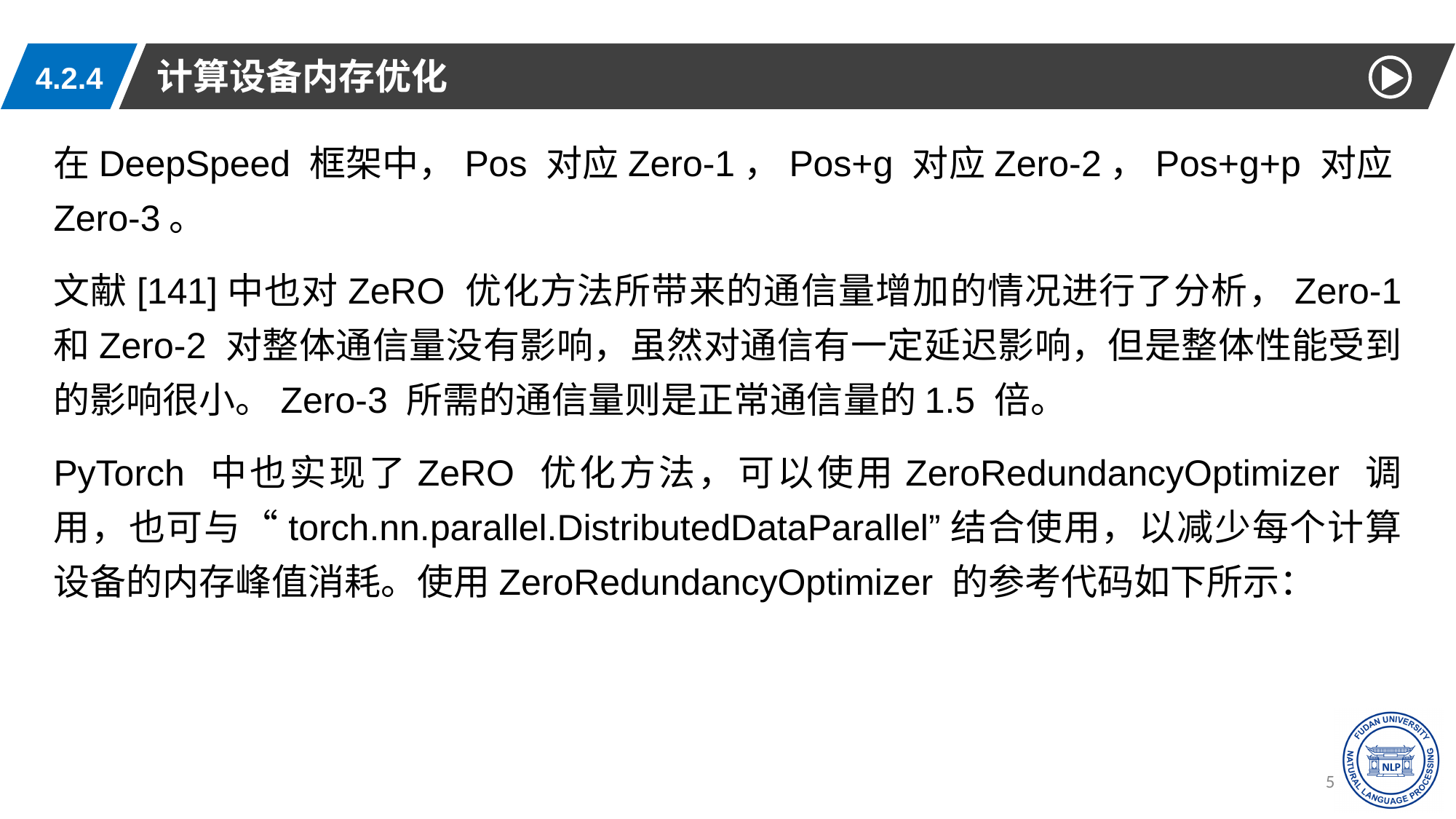

计算设备内存优化
4.2.4

在DeepSpeed 框架中，Pos 对应Zero-1，Pos+g 对应Zero-2，Pos+g+p 对应Zero-3。
文献[141]中也对ZeRO 优化方法所带来的通信量增加的情况进行了分析，Zero-1 和Zero-2 对整体通信量没有影响，虽然对通信有一定延迟影响，但是整体性能受到的影响很小。Zero-3 所需的通信量则是正常通信量的1.5 倍。
PyTorch 中也实现了ZeRO 优化方法，可以使用ZeroRedundancyOptimizer 调用，也可与“torch.nn.parallel.DistributedDataParallel”结合使用，以减少每个计算设备的内存峰值消耗。使用ZeroRedundancyOptimizer 的参考代码如下所示：
57